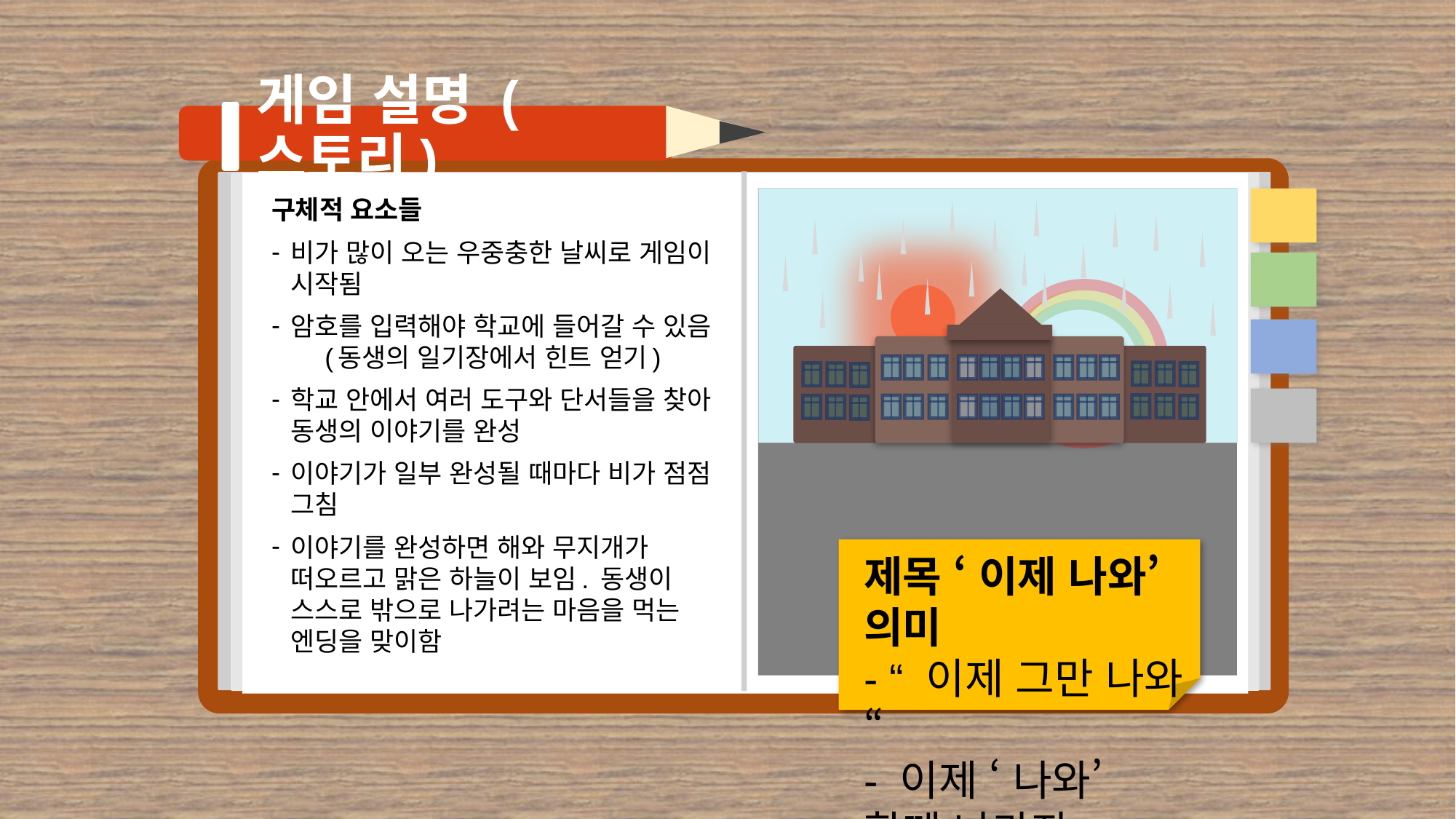

# 게임 설명 (스토리)
구체적 요소들
비가 많이 오는 우중충한 날씨로 게임이 시작됨
암호를 입력해야 학교에 들어갈 수 있음     (동생의 일기장에서 힌트 얻기)
학교 안에서 여러 도구와 단서들을 찾아 동생의 이야기를 완성
이야기가 일부 완성될 때마다 비가 점점 그침
이야기를 완성하면 해와 무지개가 떠오르고 맑은 하늘이 보임. 동생이 스스로 밖으로 나가려는 마음을 먹는 엔딩을 맞이함

제목 ‘ 이제 나와’ 의미
- “ 이제 그만 나와“
- 이제 ‘ 나와’ 함께 나가자